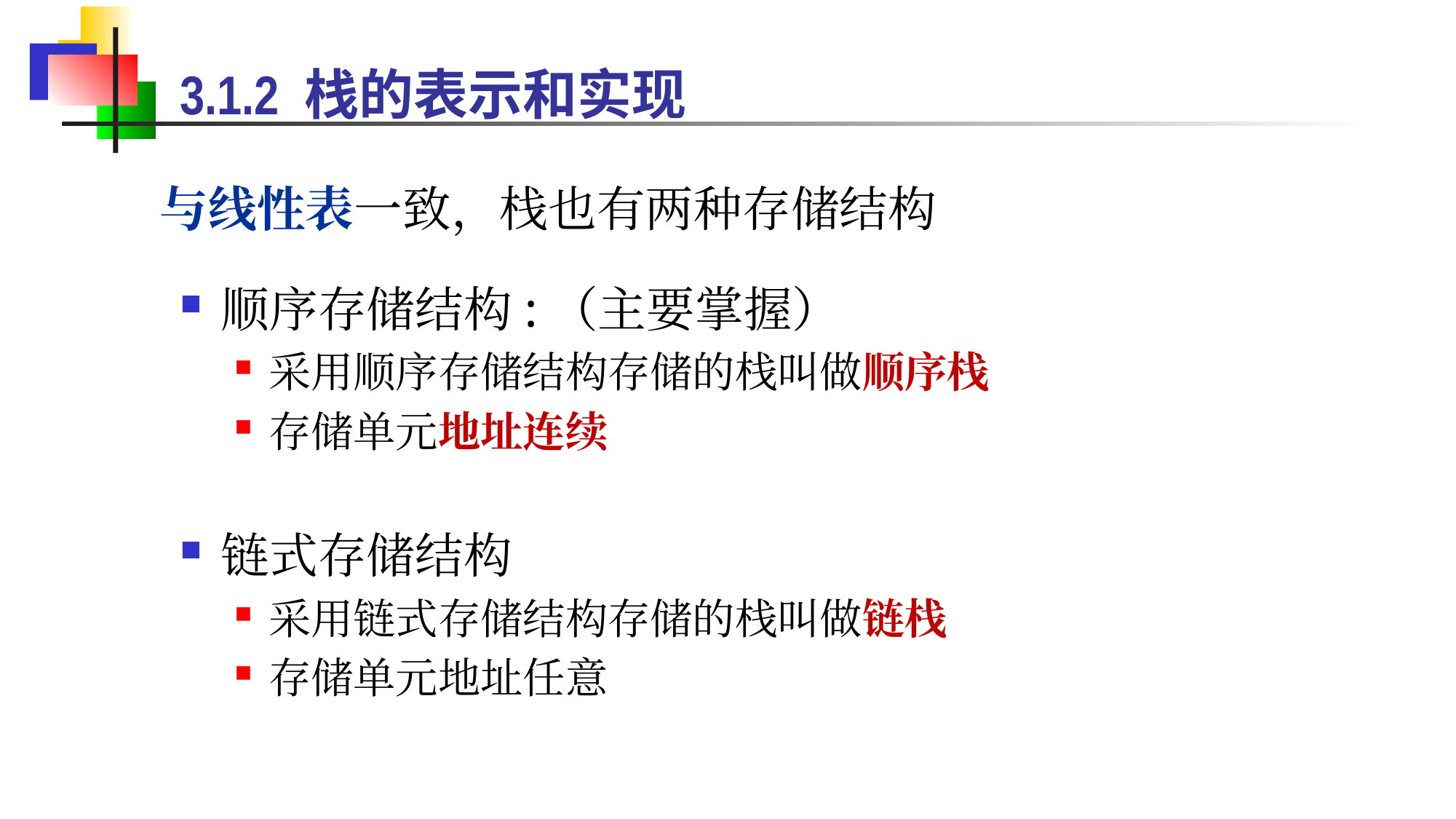

3.1.2 栈的表示和实现
与线性表一致，栈也有两种存储结构
顺序存储结构:（主要掌握）
采用顺序存储结构存储的栈叫做顺序栈
存储单元地址连续

链式存储结构
采用链式存储结构存储的栈叫做链栈
存储单元地址任意